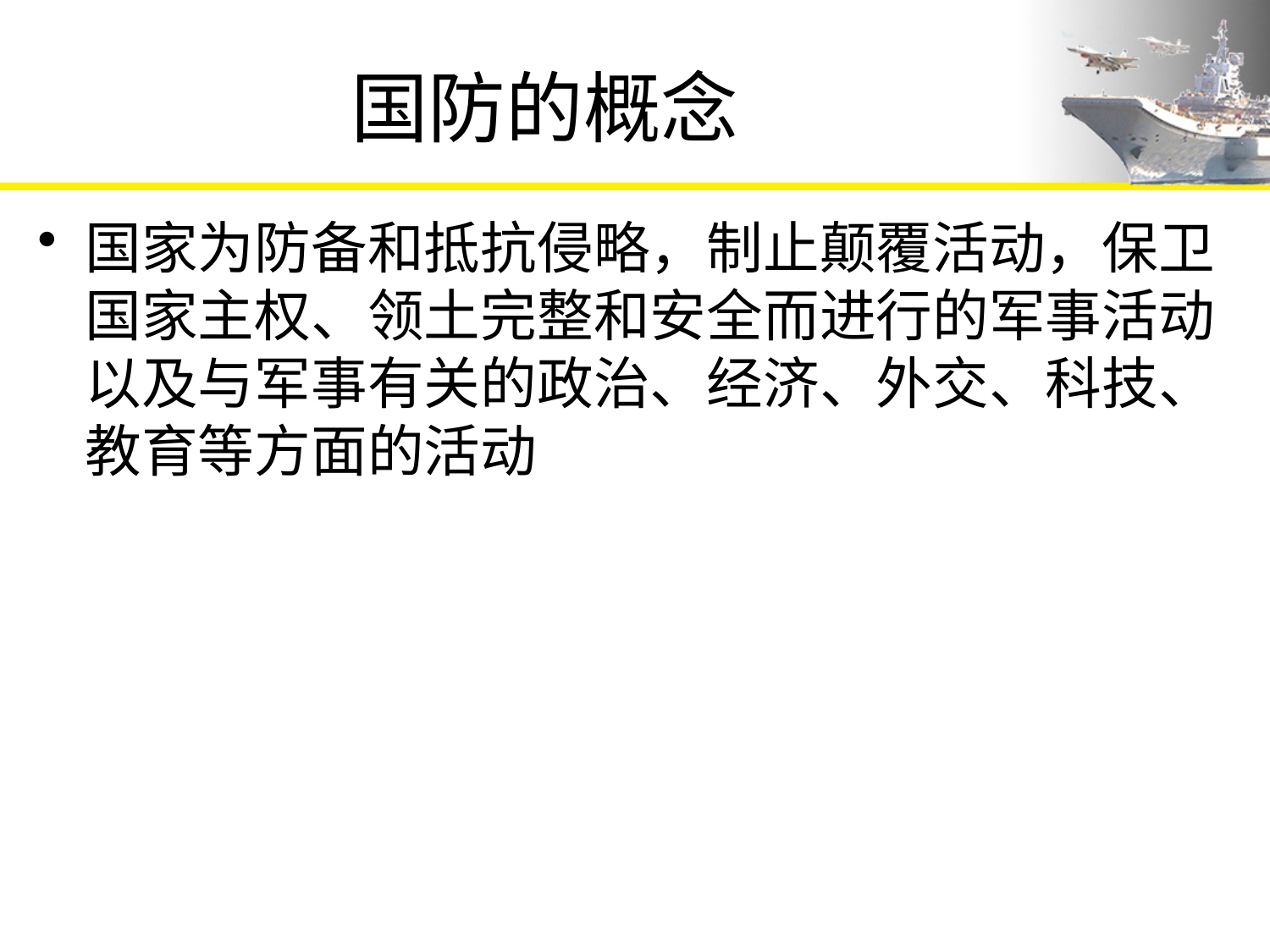

# 国防的概念
国家为防备和抵抗侵略，制止颠覆活动，保卫国家主权、领土完整和安全而进行的军事活动以及与军事有关的政治、经济、外交、科技、教育等方面的活动